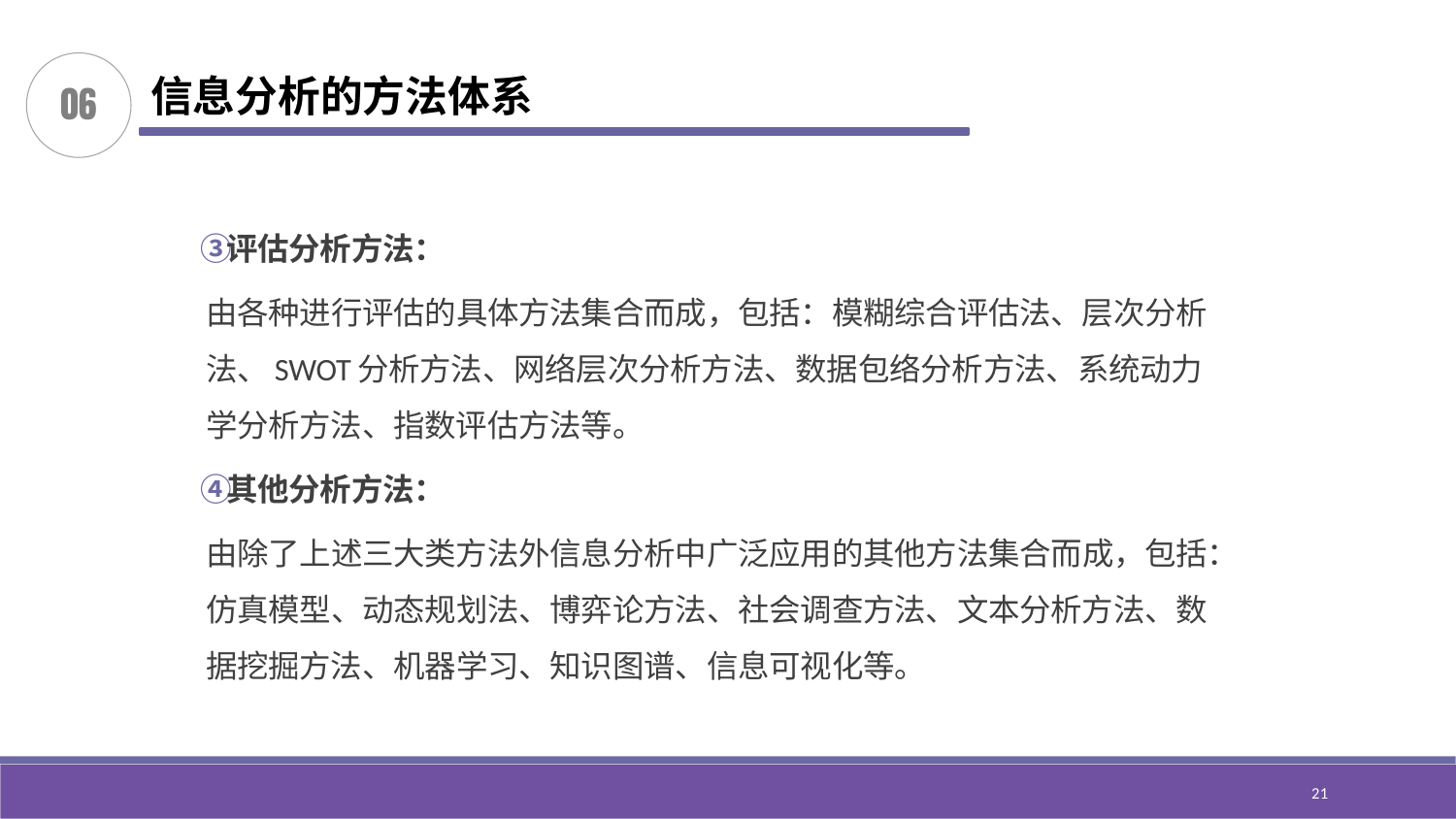

06
信息分析的方法体系

评估分析方法：
由各种进行评估的具体方法集合而成，包括：模糊综合评估法、层次分析法、SWOT分析方法、网络层次分析方法、数据包络分析方法、系统动力学分析方法、指数评估方法等。
其他分析方法：
由除了上述三大类方法外信息分析中广泛应用的其他方法集合而成，包括：仿真模型、动态规划法、博弈论方法、社会调查方法、文本分析方法、数据挖掘方法、机器学习、知识图谱、信息可视化等。

21